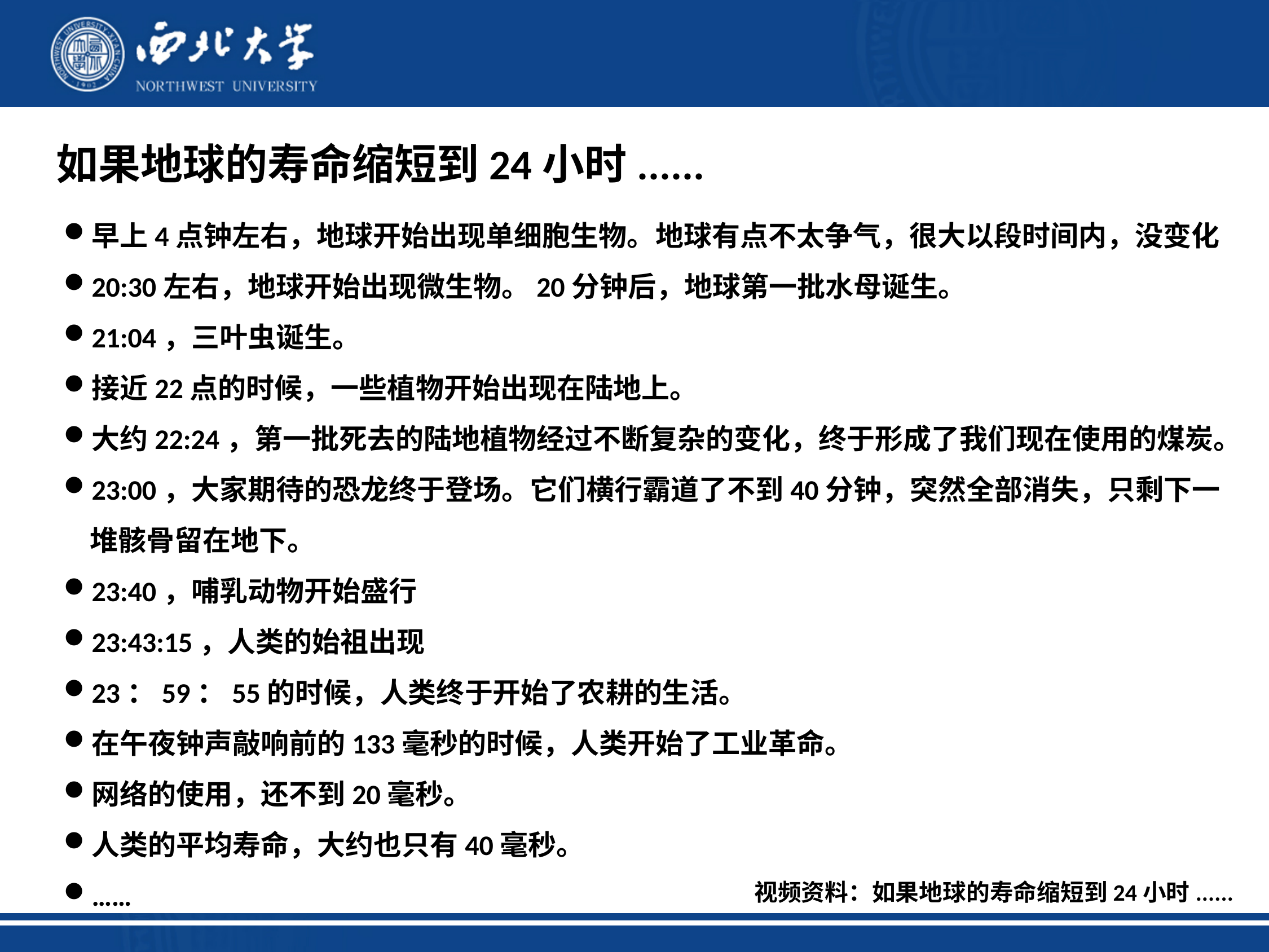

# 如果地球的寿命缩短到24小时......
早上4点钟左右，地球开始出现单细胞生物。地球有点不太争气，很大以段时间内，没变化
20:30左右，地球开始出现微生物。20分钟后，地球第一批水母诞生。
21:04，三叶虫诞生。
接近22点的时候，一些植物开始出现在陆地上。
大约22:24，第一批死去的陆地植物经过不断复杂的变化，终于形成了我们现在使用的煤炭。
23:00，大家期待的恐龙终于登场。它们横行霸道了不到40分钟，突然全部消失，只剩下一堆骸骨留在地下。
23:40，哺乳动物开始盛行
23:43:15，人类的始祖出现
23：59：55的时候，人类终于开始了农耕的生活。
在午夜钟声敲响前的133毫秒的时候，人类开始了工业革命。
网络的使用，还不到20毫秒。
人类的平均寿命，大约也只有40毫秒。
……
视频资料：如果地球的寿命缩短到24小时......